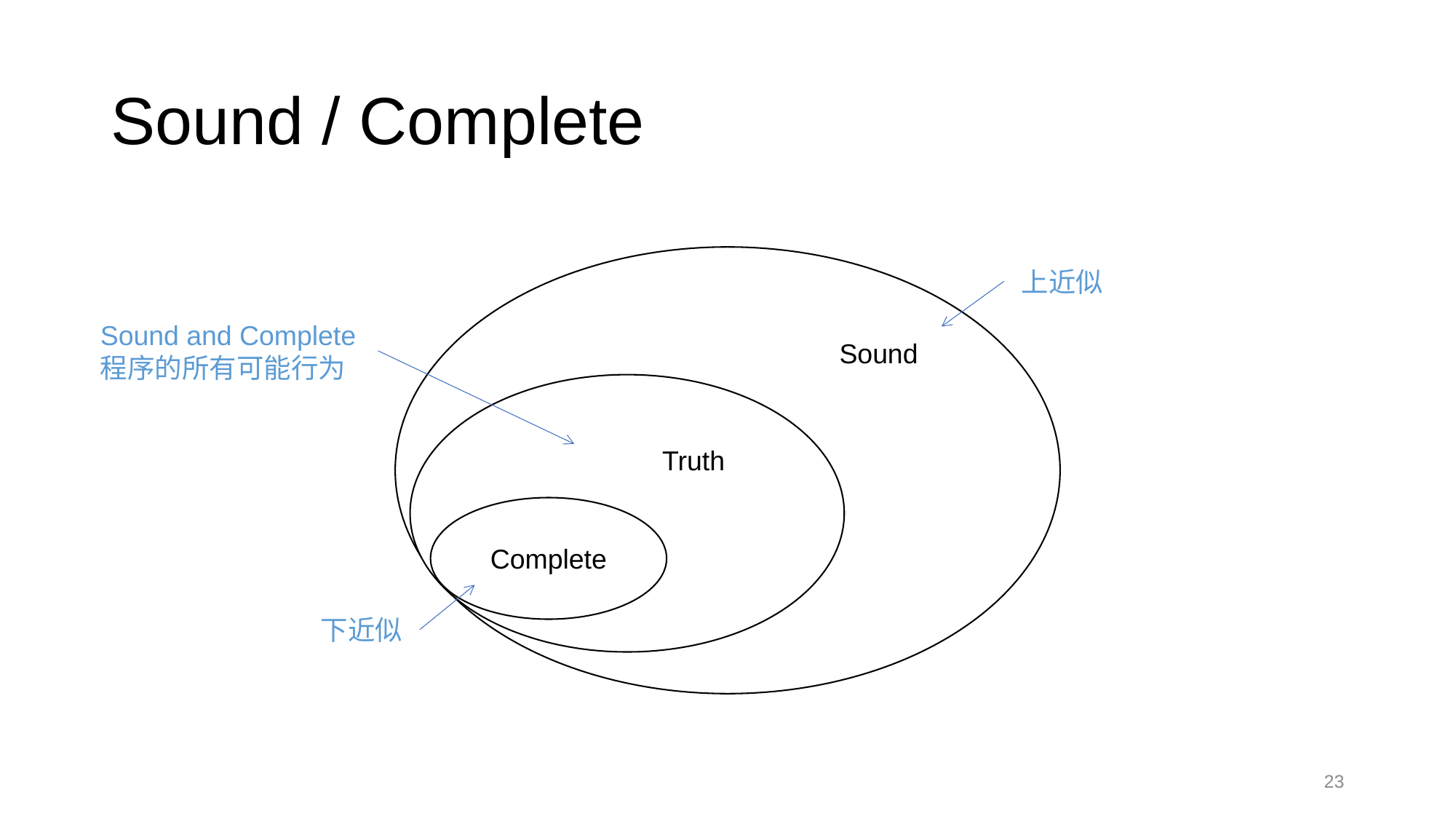

# Sound / Complete

上近似
Sound and Complete
程序的所有可能行为
Sound

Truth

Complete
下近似
23